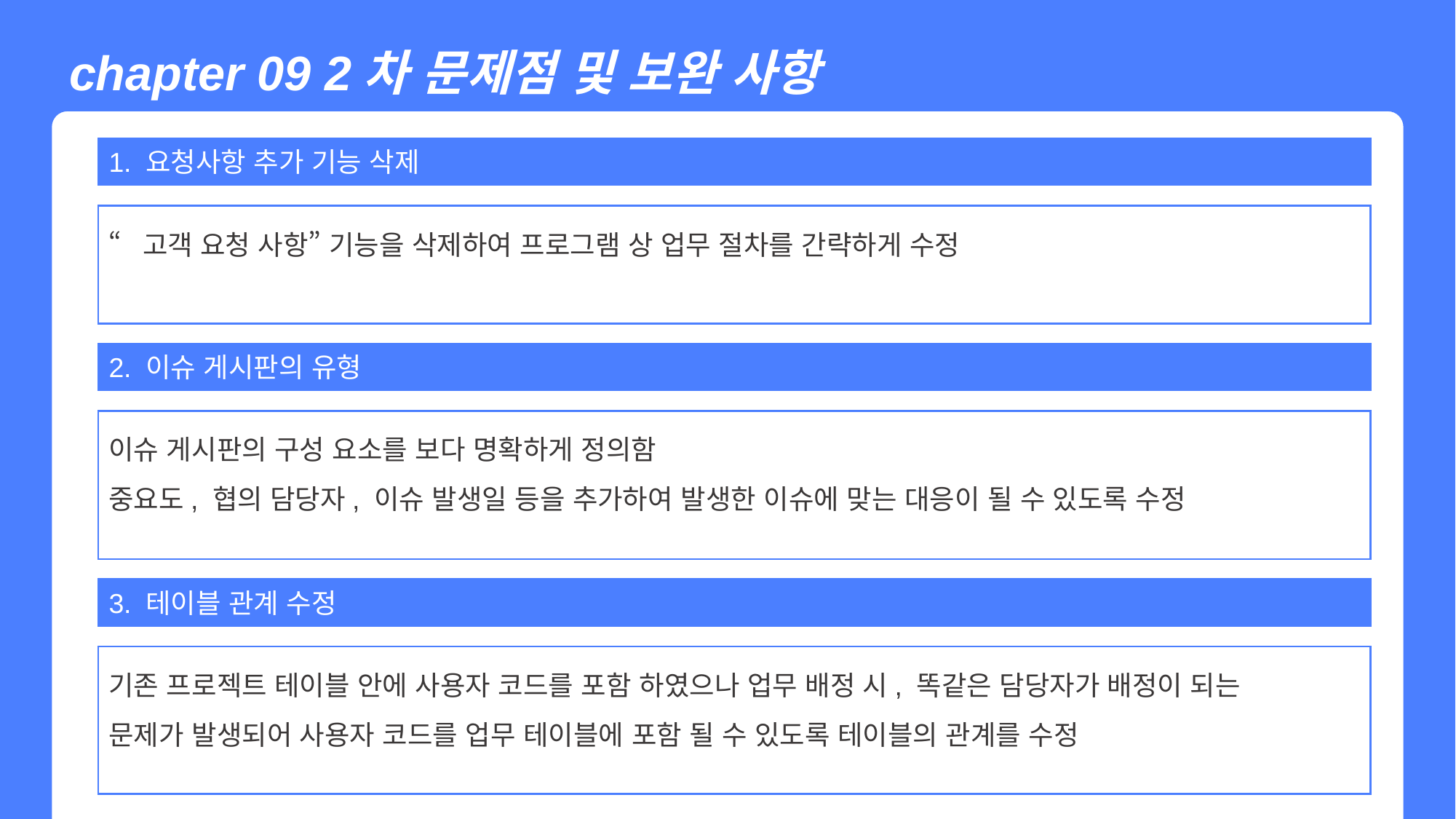

chapter 09 2차 문제점 및 보완 사항
1. 요청사항 추가 기능 삭제
“고객 요청 사항” 기능을 삭제하여 프로그램 상 업무 절차를 간략하게 수정
2. 이슈 게시판의 유형
이슈 게시판의 구성 요소를 보다 명확하게 정의함
중요도, 협의 담당자, 이슈 발생일 등을 추가하여 발생한 이슈에 맞는 대응이 될 수 있도록 수정
3. 테이블 관계 수정
기존 프로젝트 테이블 안에 사용자 코드를 포함 하였으나 업무 배정 시, 똑같은 담당자가 배정이 되는
문제가 발생되어 사용자 코드를 업무 테이블에 포함 될 수 있도록 테이블의 관계를 수정